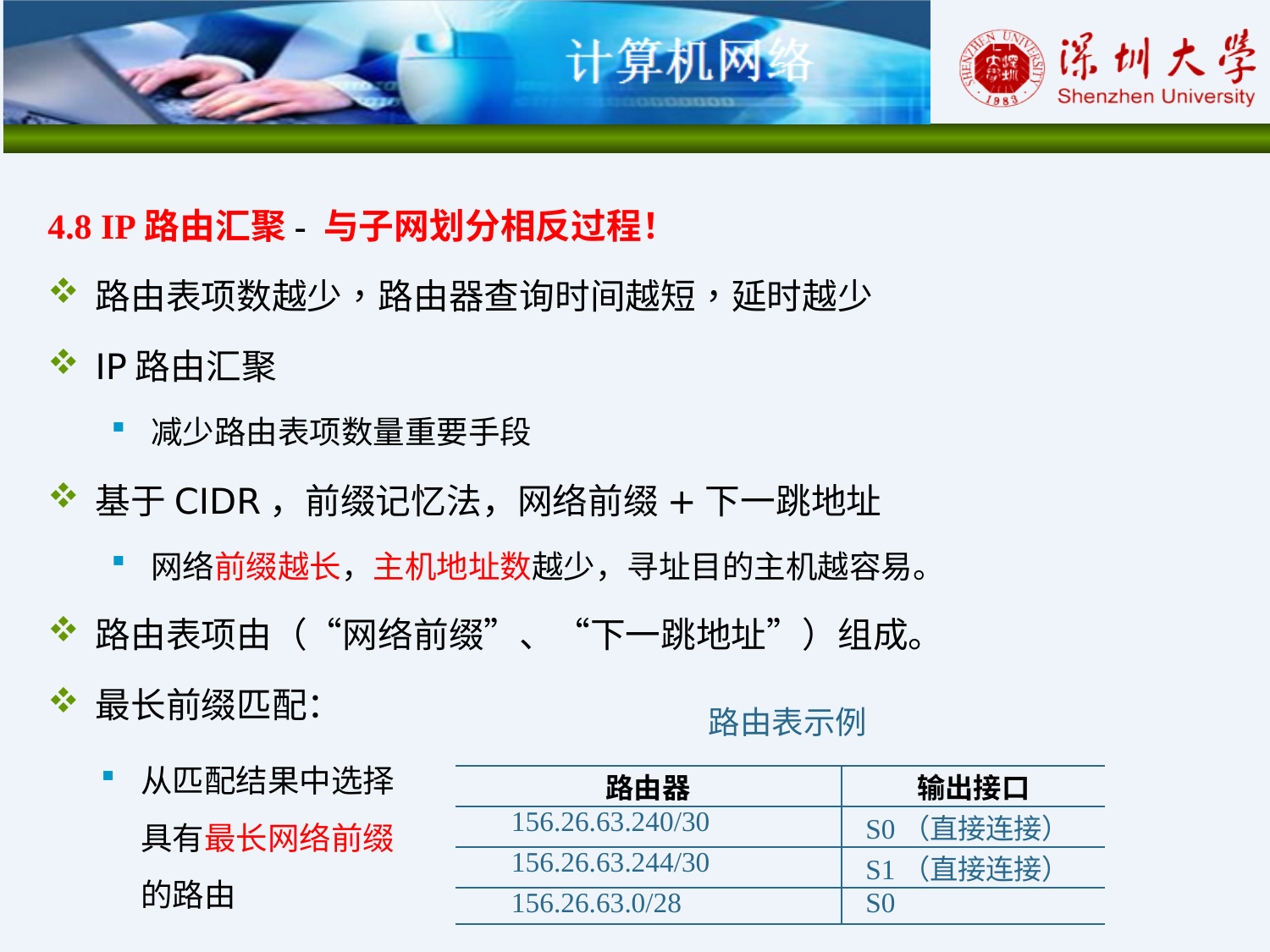

4.8 IP路由汇聚- 与子网划分相反过程！
路由表项数越少，路由器查询时间越短，延时越少
IP路由汇聚
减少路由表项数量重要手段
基于CIDR，前缀记忆法，网络前缀+下一跳地址
网络前缀越长，主机地址数越少，寻址目的主机越容易。
路由表项由（“网络前缀”、“下一跳地址”）组成。
最长前缀匹配：

路由表示例
从匹配结果中选择具有最长网络前缀的路由
| 路由器 | 输出接口 |
| --- | --- |
| 156.26.63.240/30 | S0（直接连接） |
| 156.26.63.244/30 | S1（直接连接） |
| 156.26.63.0/28 | S0 |